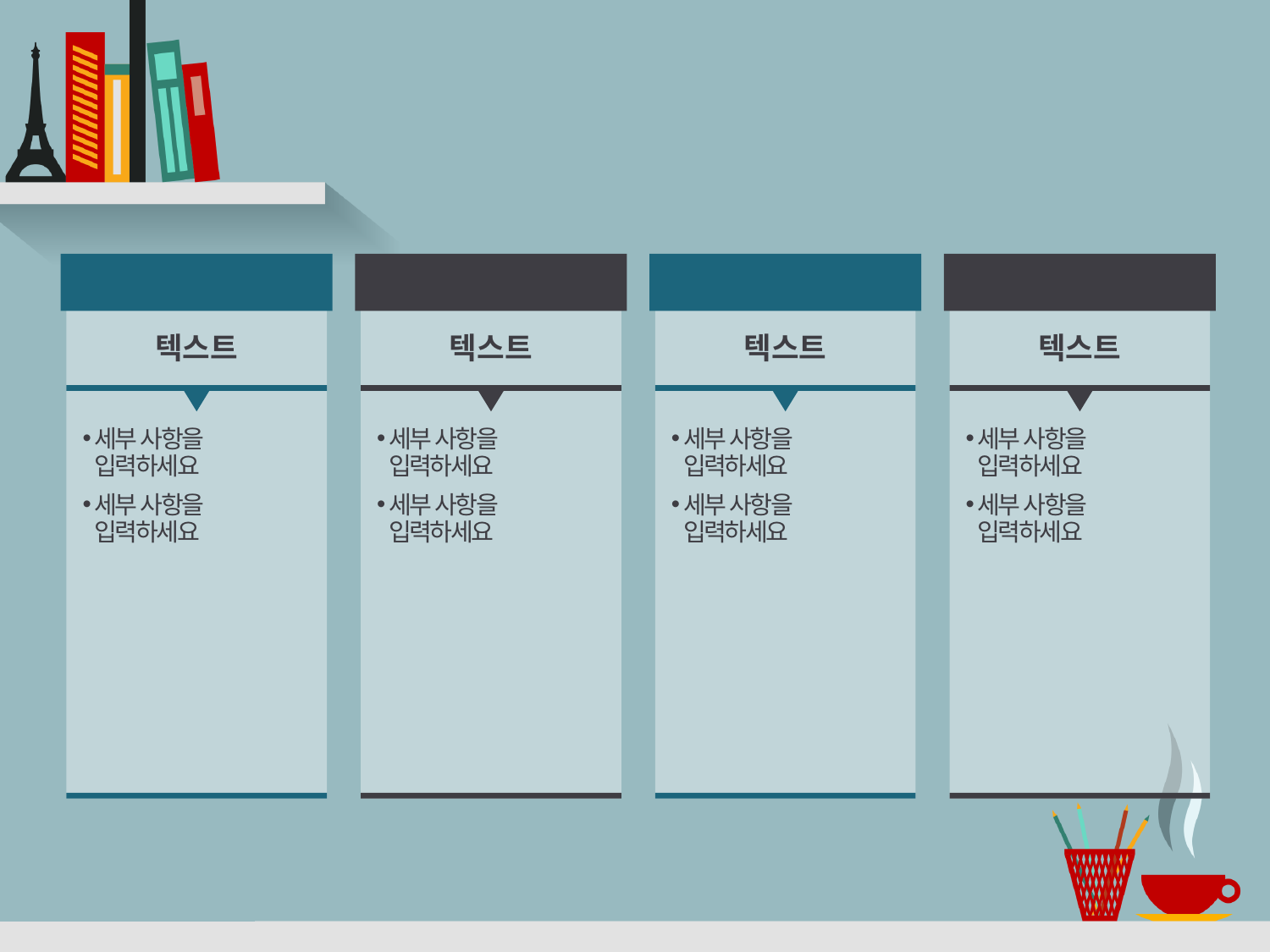

#
카테고리
카테고리
카테고리
카테고리

텍스트
텍스트
텍스트
텍스트

세부 사항을 입력하세요
세부 사항을 입력하세요
세부 사항을 입력하세요
세부 사항을 입력하세요
세부 사항을 입력하세요
세부 사항을 입력하세요
세부 사항을 입력하세요
세부 사항을 입력하세요